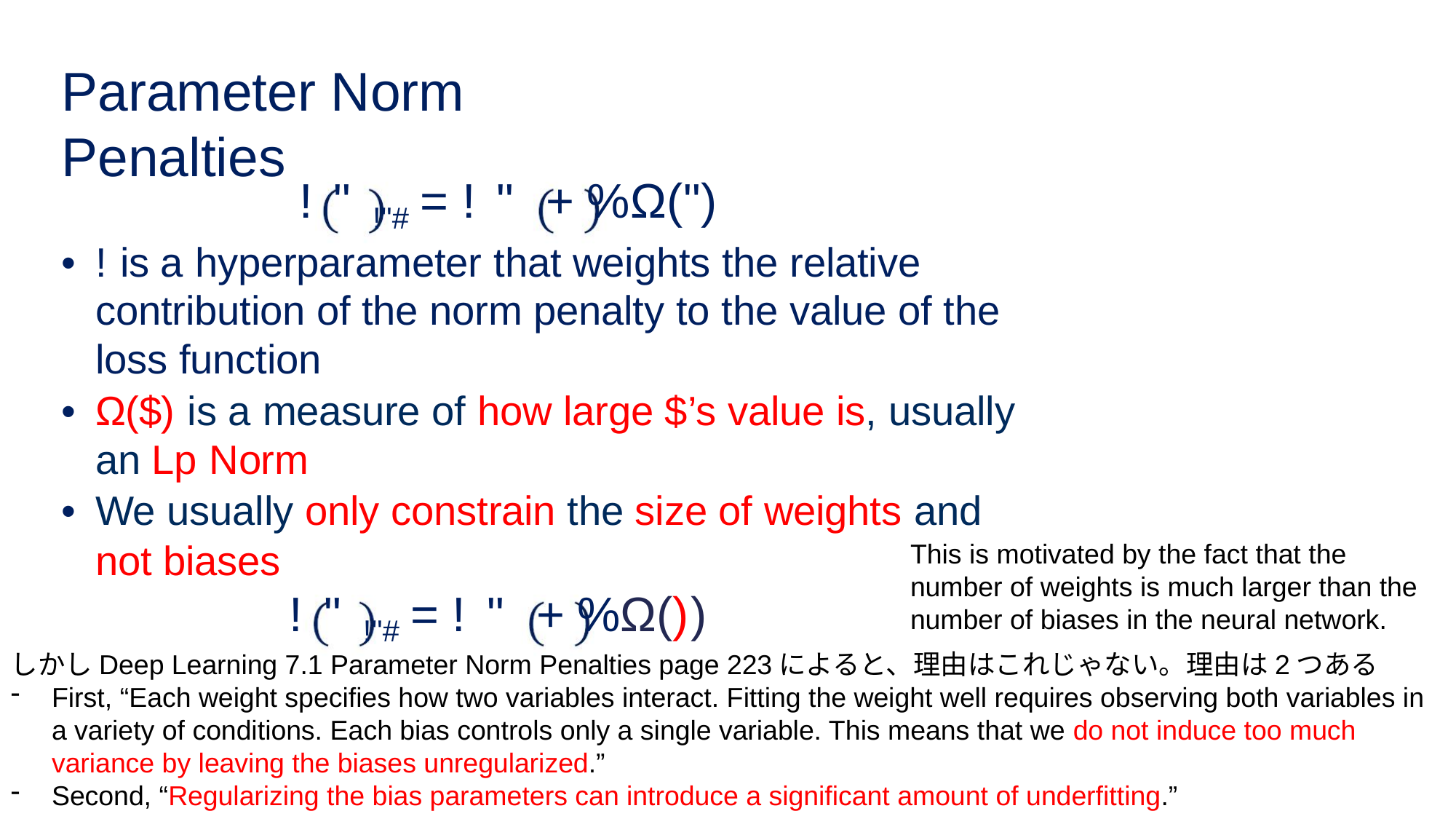

Parameter Norm Penalties
! " !"# = ! " + %Ω(")
• ! is a hyperparameter that weights the relative
contribution of the norm penalty to the value of the
loss function
• Ω($) is a measure of how large $’s value is, usually
an Lp Norm
• We usually only constrain the size of weights and
not biases
This is motivated by the fact that the number of weights is much larger than the number of biases in the neural network.
! " !"# = ! " + %Ω())
しかしDeep Learning 7.1 Parameter Norm Penalties page 223によると、理由はこれじゃない。理由は2つある
First, “Each weight specifies how two variables interact. Fitting the weight well requires observing both variables in a variety of conditions. Each bias controls only a single variable. This means that we do not induce too much variance by leaving the biases unregularized.”
Second, “Regularizing the bias parameters can introduce a significant amount of underfitting.”